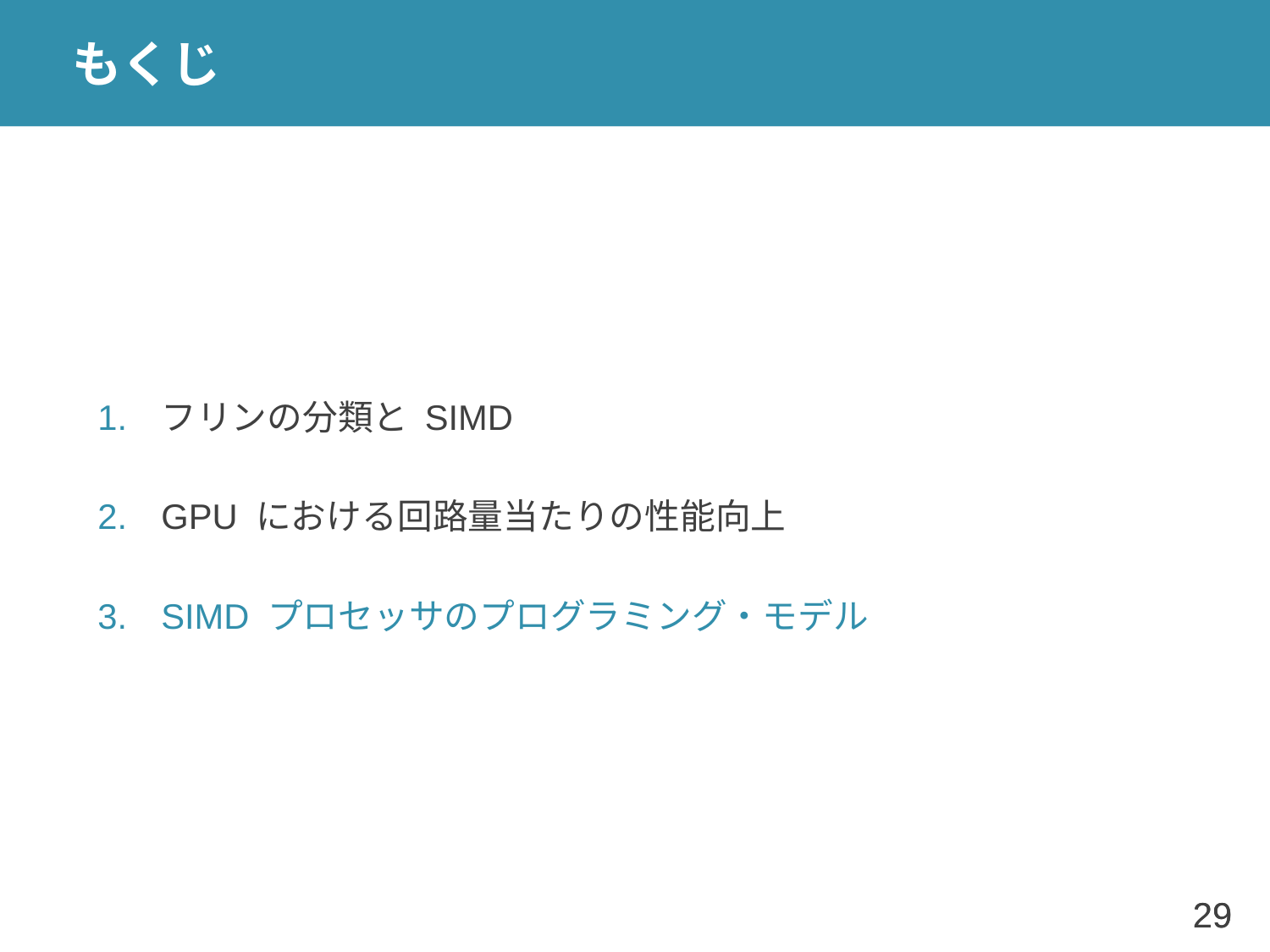

# もくじ
フリンの分類と SIMD
GPU における回路量当たりの性能向上
SIMD プロセッサのプログラミング・モデル